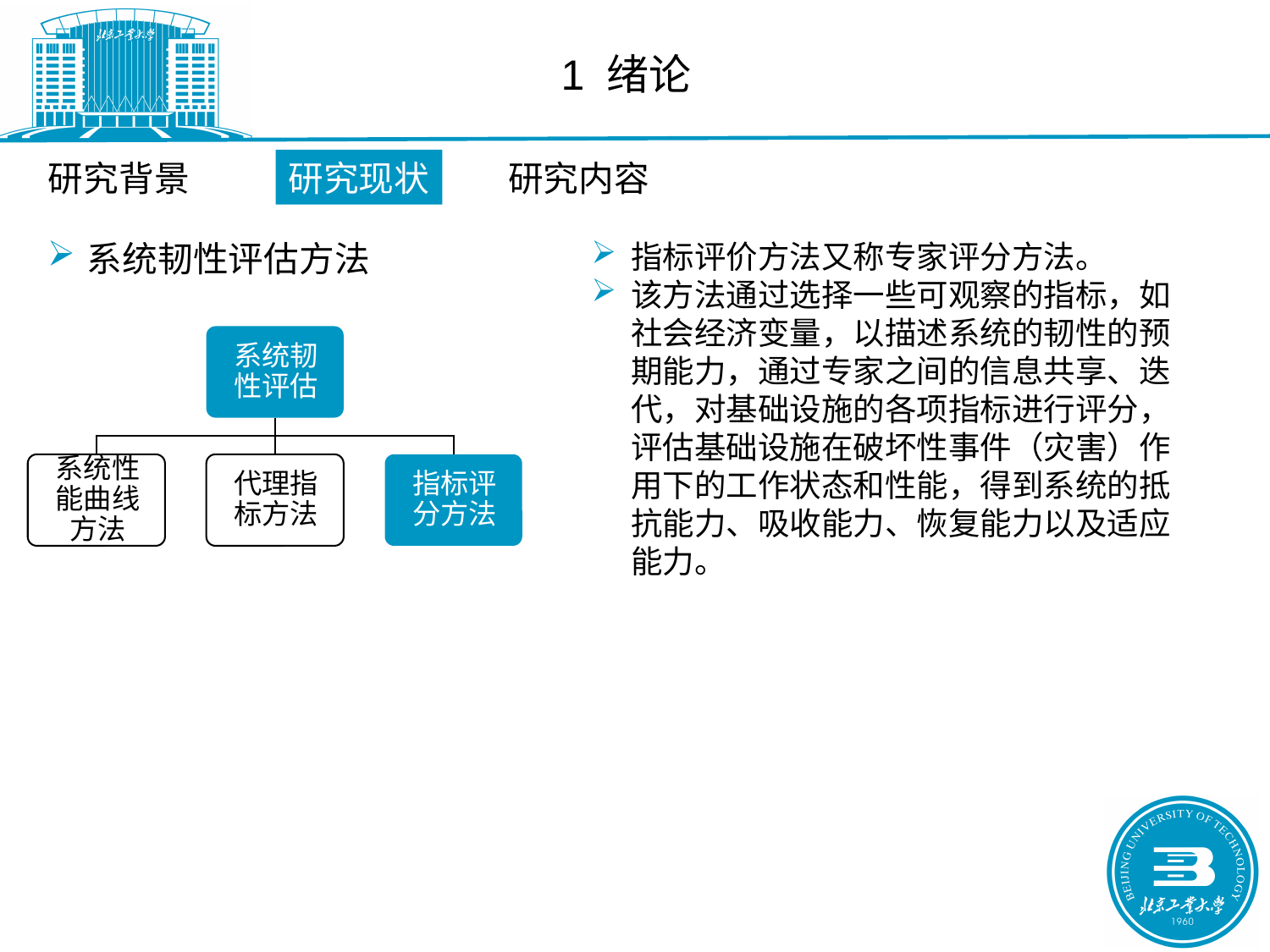

1 绪论
研究背景
研究现状
研究内容
系统韧性评估方法
指标评价方法又称专家评分方法。
该方法通过选择一些可观察的指标，如社会经济变量，以描述系统的韧性的预期能力，通过专家之间的信息共享、迭代，对基础设施的各项指标进行评分，评估基础设施在破坏性事件（灾害）作用下的工作状态和性能，得到系统的抵抗能力、吸收能力、恢复能力以及适应能力。
系统韧性评估
系统性能曲线方法
代理指标方法
指标评分方法